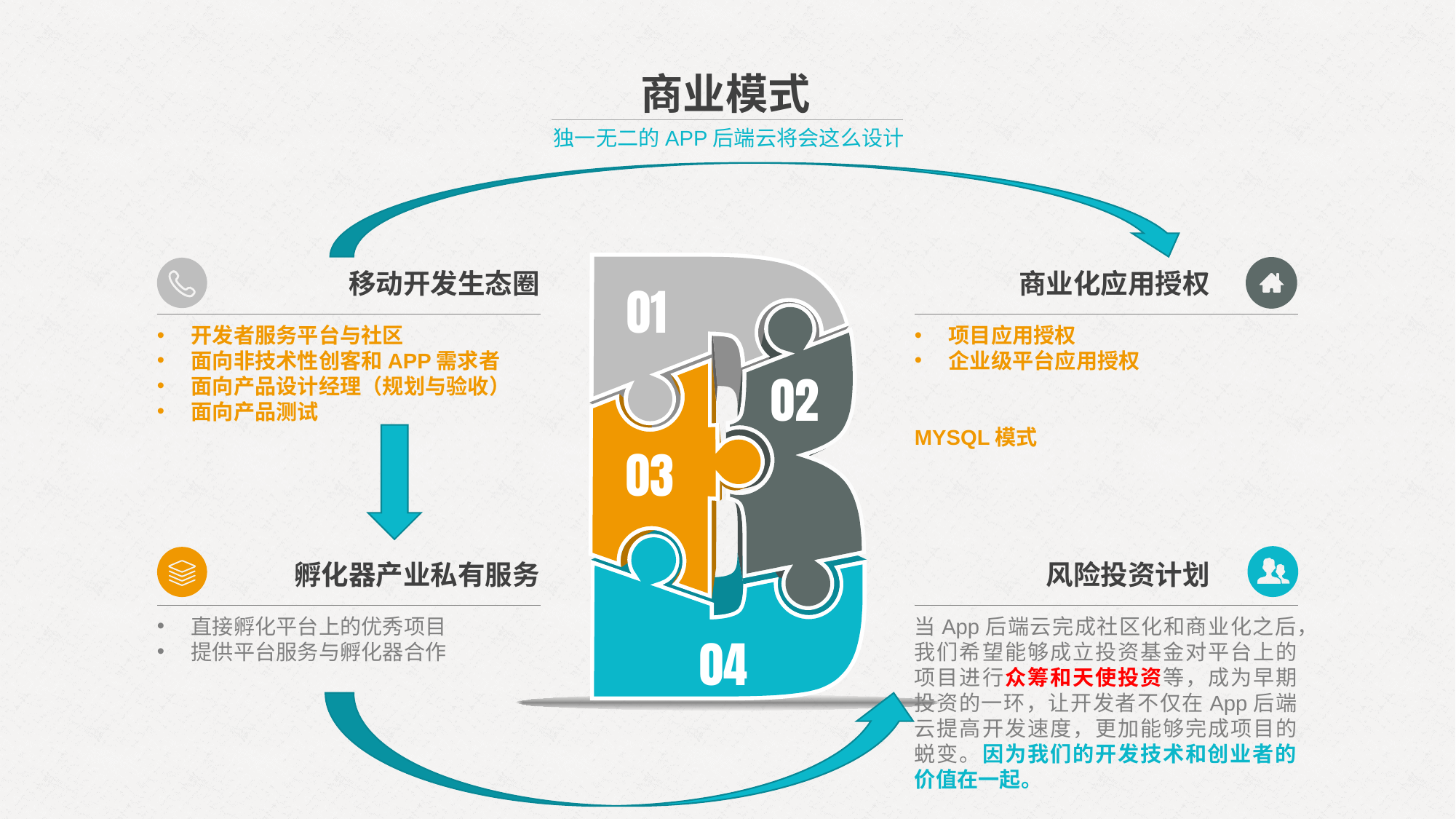

商业模式
独一无二的APP后端云将会这么设计

01

0

02

03

04

移动开发生态圈
商业化应用授权
开发者服务平台与社区
面向非技术性创客和APP需求者
面向产品设计经理（规划与验收）
面向产品测试

项目应用授权
企业级平台应用授权

MYSQL模式

孵化器产业私有服务
风险投资计划
直接孵化平台上的优秀项目
提供平台服务与孵化器合作
当App后端云完成社区化和商业化之后，我们希望能够成立投资基金对平台上的项目进行众筹和天使投资等，成为早期投资的一环，让开发者不仅在App后端云提高开发速度，更加能够完成项目的蜕变。因为我们的开发技术和创业者的价值在一起。